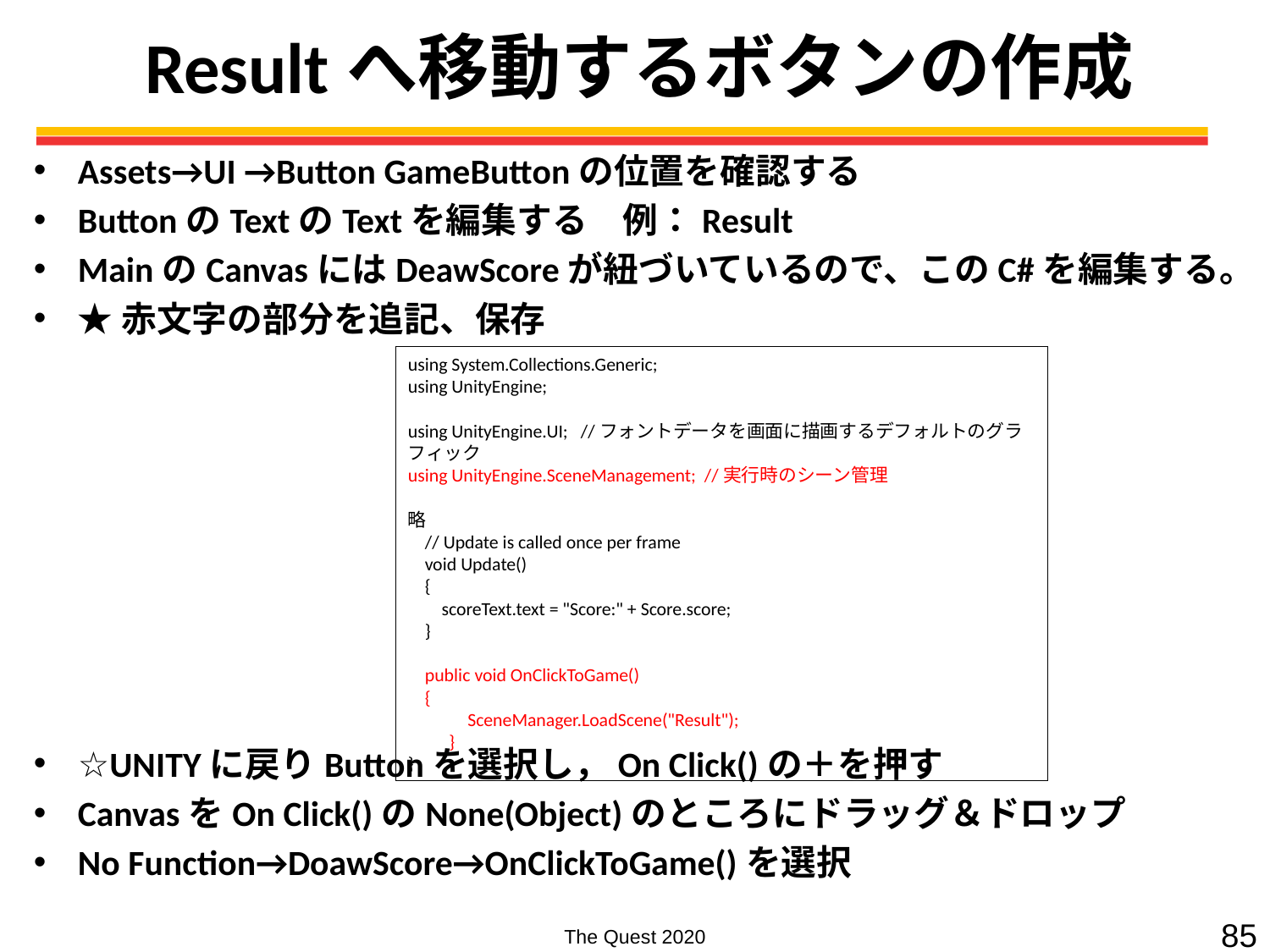

# Resultへ移動するボタンの作成
Assets→UI →Button GameButtonの位置を確認する
ButtonのTextのTextを編集する　例：Result
MainのCanvasにはDeawScoreが紐づいているので、このC#を編集する。
★赤文字の部分を追記、保存

☆UNITYに戻りButtonを選択し，On Click()の＋を押す
CanvasをOn Click()のNone(Object)のところにドラッグ＆ドロップ
No Function→DoawScore→OnClickToGame()を選択

using System.Collections.Generic;
using UnityEngine;

using UnityEngine.UI;   //フォントデータを画面に描画するデフォルトのグラフィック
using UnityEngine.SceneManagement;  //実行時のシーン管理

略
    // Update is called once per frame
    void Update()
    {
        scoreText.text = "Score:" + Score.score;
    }

    public void OnClickToGame()
    {
　　　SceneManager.LoadScene("Result");
　　}
}
85
The Quest 2020